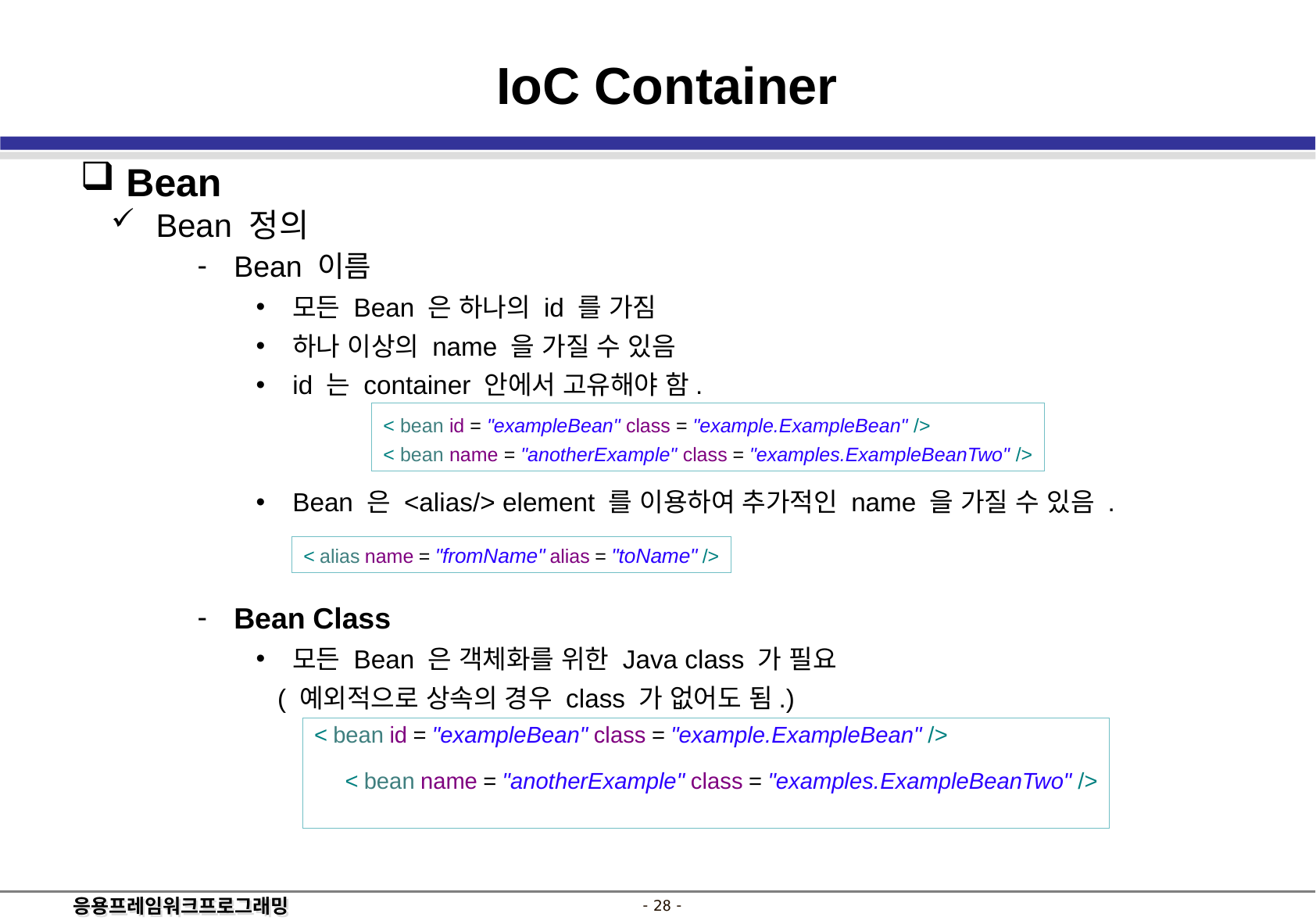

IoC Container
 Bean
  Bean 정의
Bean 이름
모든 Bean 은 하나의 id 를 가짐
하나 이상의 name 을 가질 수 있음
id 는 container 안에서 고유해야 함.

Bean 은 <alias/> element 를 이용하여 추가적인 name 을 가질 수 있음 .

Bean Class
모든 Bean 은 객체화를 위한 Java class 가 필요
   ( 예외적으로 상속의 경우 class 가 없어도 됨.)

< bean id = "exampleBean" class = "example.ExampleBean" />
< bean name = "anotherExample" class = "examples.ExampleBeanTwo" />
< alias name = "fromName" alias = "toName" />
< bean id = "exampleBean" class = "example.ExampleBean" />

	< bean name = "anotherExample" class = "examples.ExampleBeanTwo" />

- 28 -